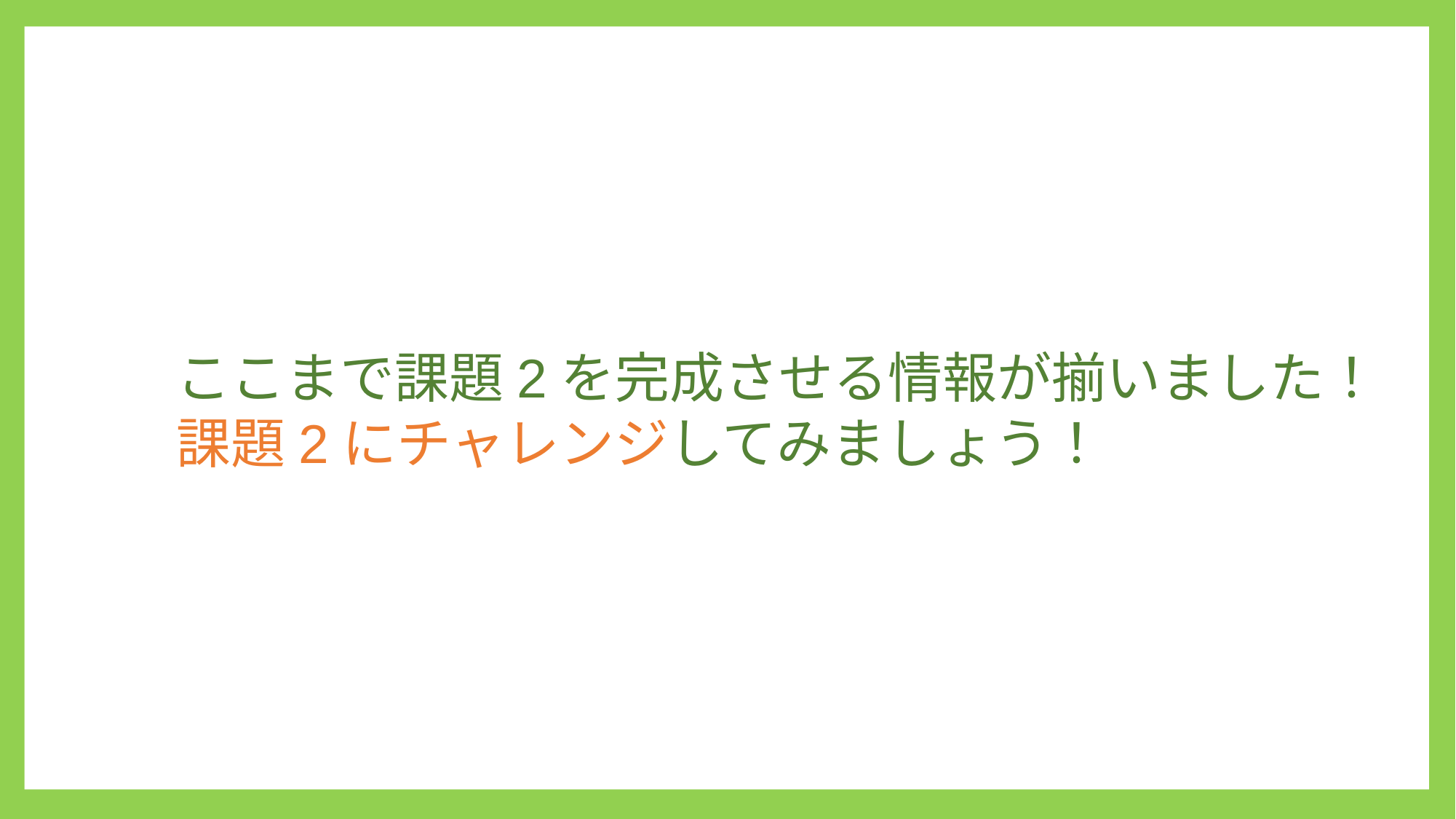

ここまで課題2を完成させる情報が揃いました！
課題2にチャレンジしてみましょう！